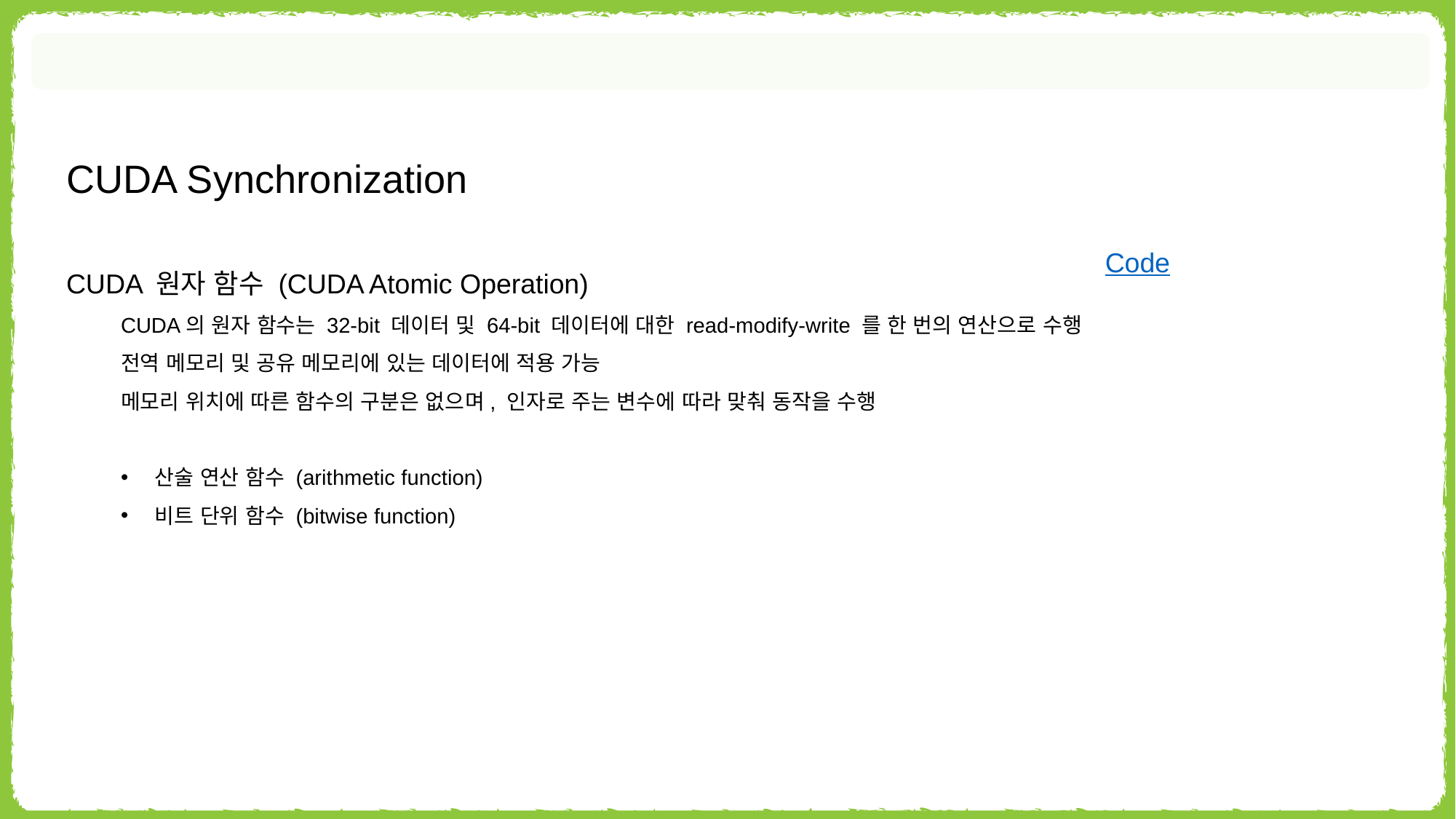

CUDA Synchronization
Code
CUDA 원자 함수 (CUDA Atomic Operation)
CUDA의 원자 함수는 32-bit 데이터 및 64-bit 데이터에 대한 read-modify-write 를 한 번의 연산으로 수행
전역 메모리 및 공유 메모리에 있는 데이터에 적용 가능
메모리 위치에 따른 함수의 구분은 없으며, 인자로 주는 변수에 따라 맞춰 동작을 수행

산술 연산 함수 (arithmetic function)
비트 단위 함수 (bitwise function)